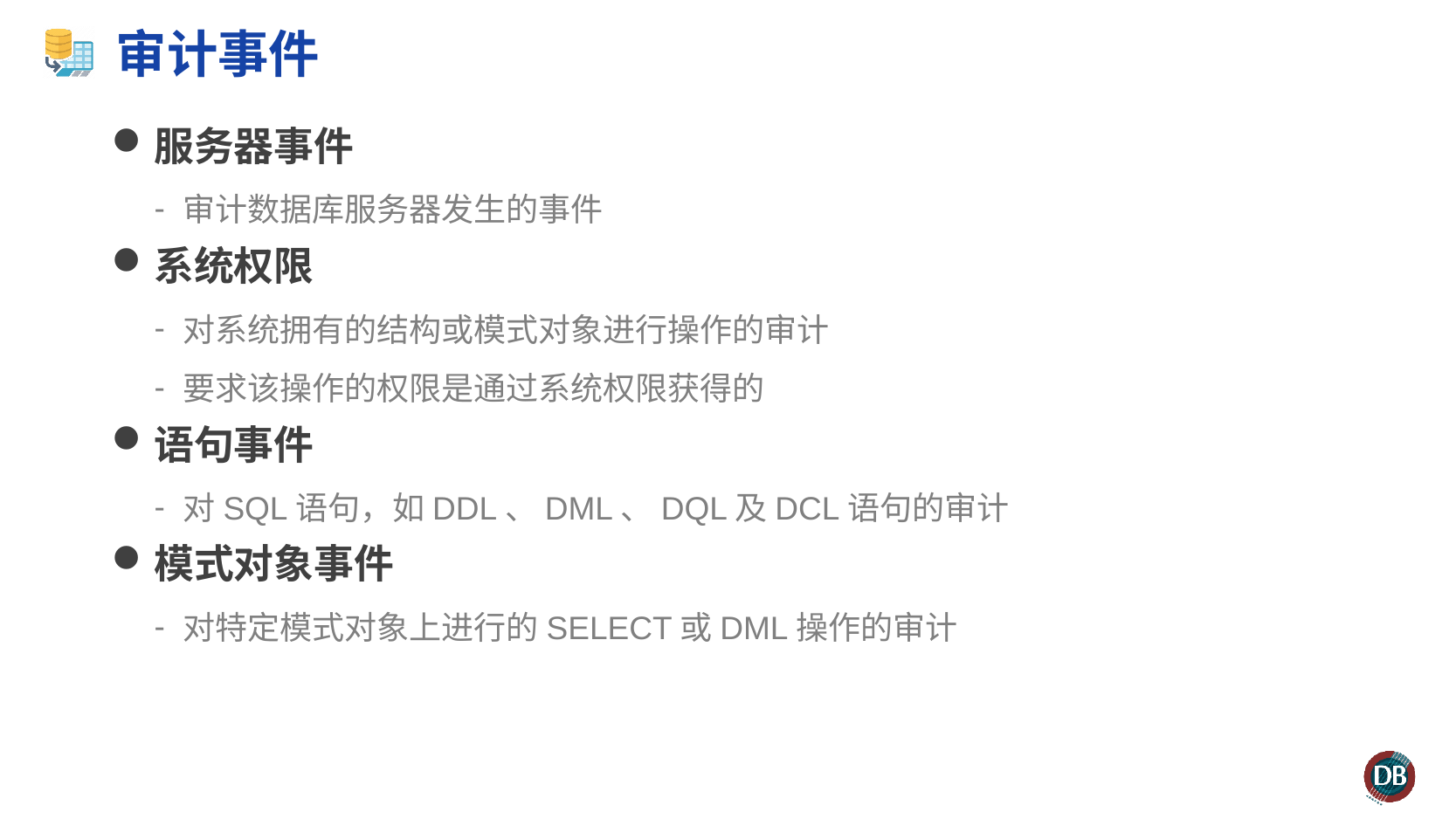

# 审计事件
服务器事件
审计数据库服务器发生的事件
系统权限
对系统拥有的结构或模式对象进行操作的审计
要求该操作的权限是通过系统权限获得的
语句事件
对SQL语句，如DDL、DML、DQL及DCL语句的审计
模式对象事件
对特定模式对象上进行的SELECT或DML操作的审计